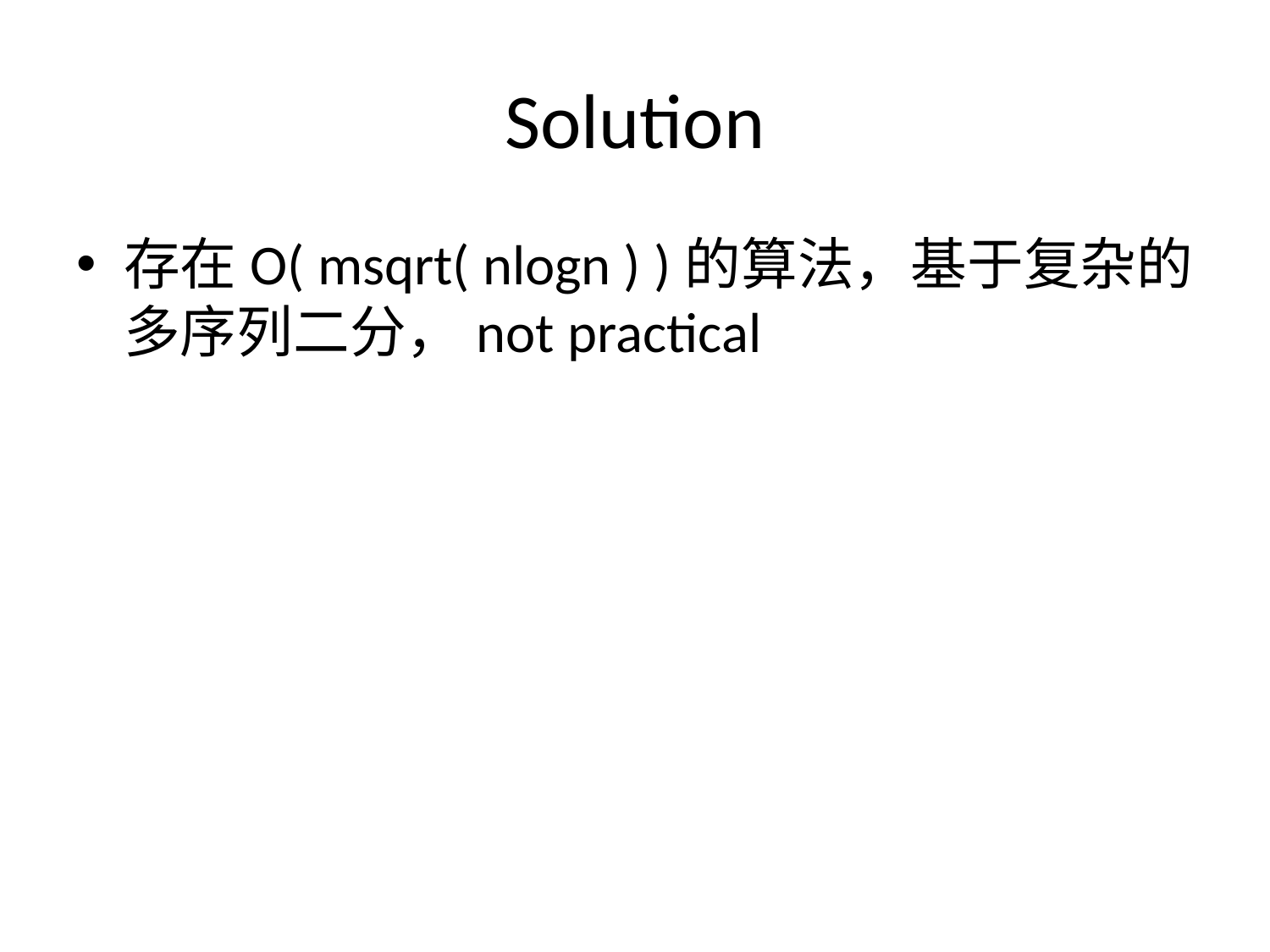

# Solution
存在O( msqrt( nlogn ) )的算法，基于复杂的多序列二分，not practical